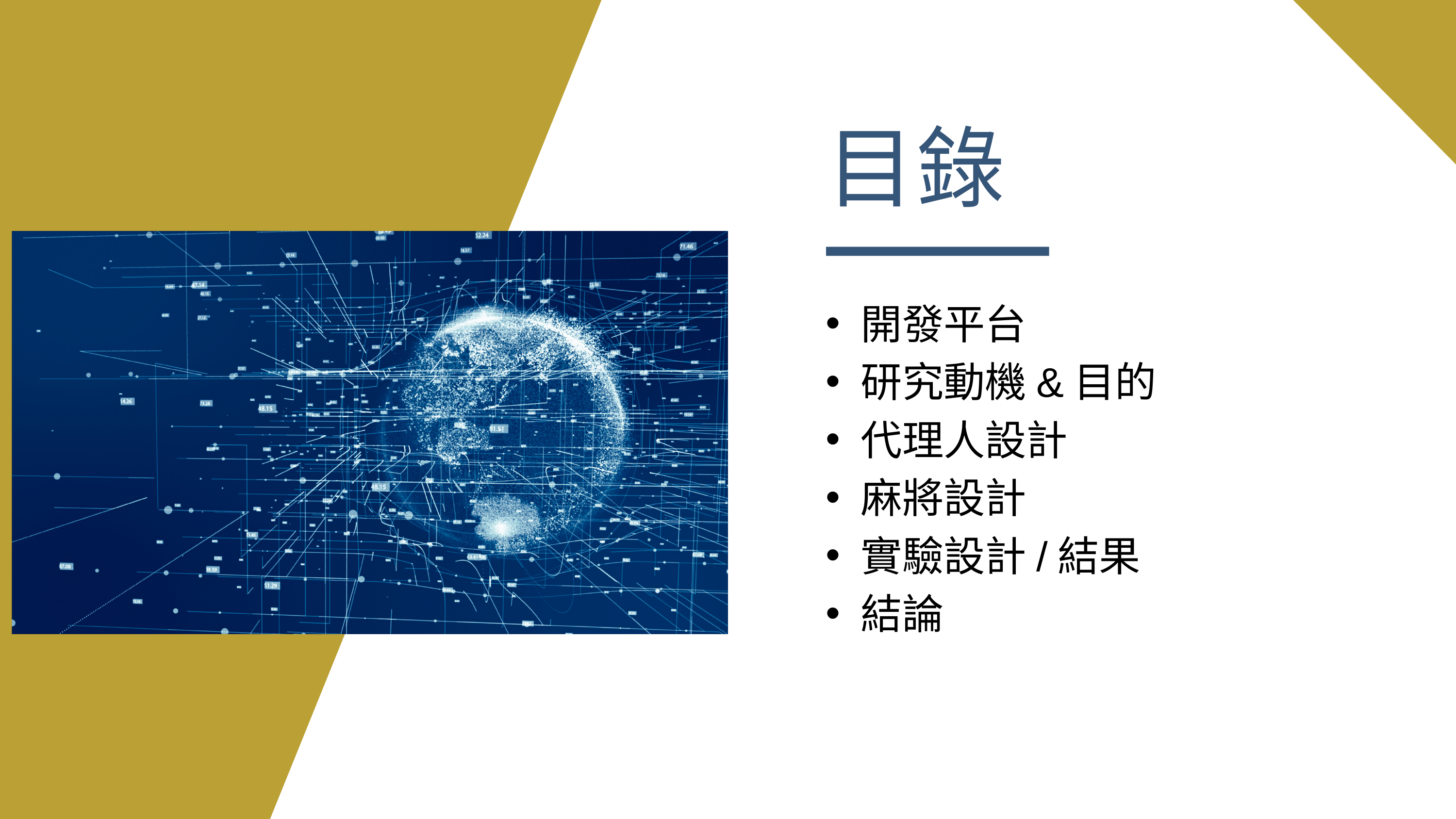

目錄

開發平台
研究動機&目的
代理人設計
麻將設計
實驗設計/結果
結論